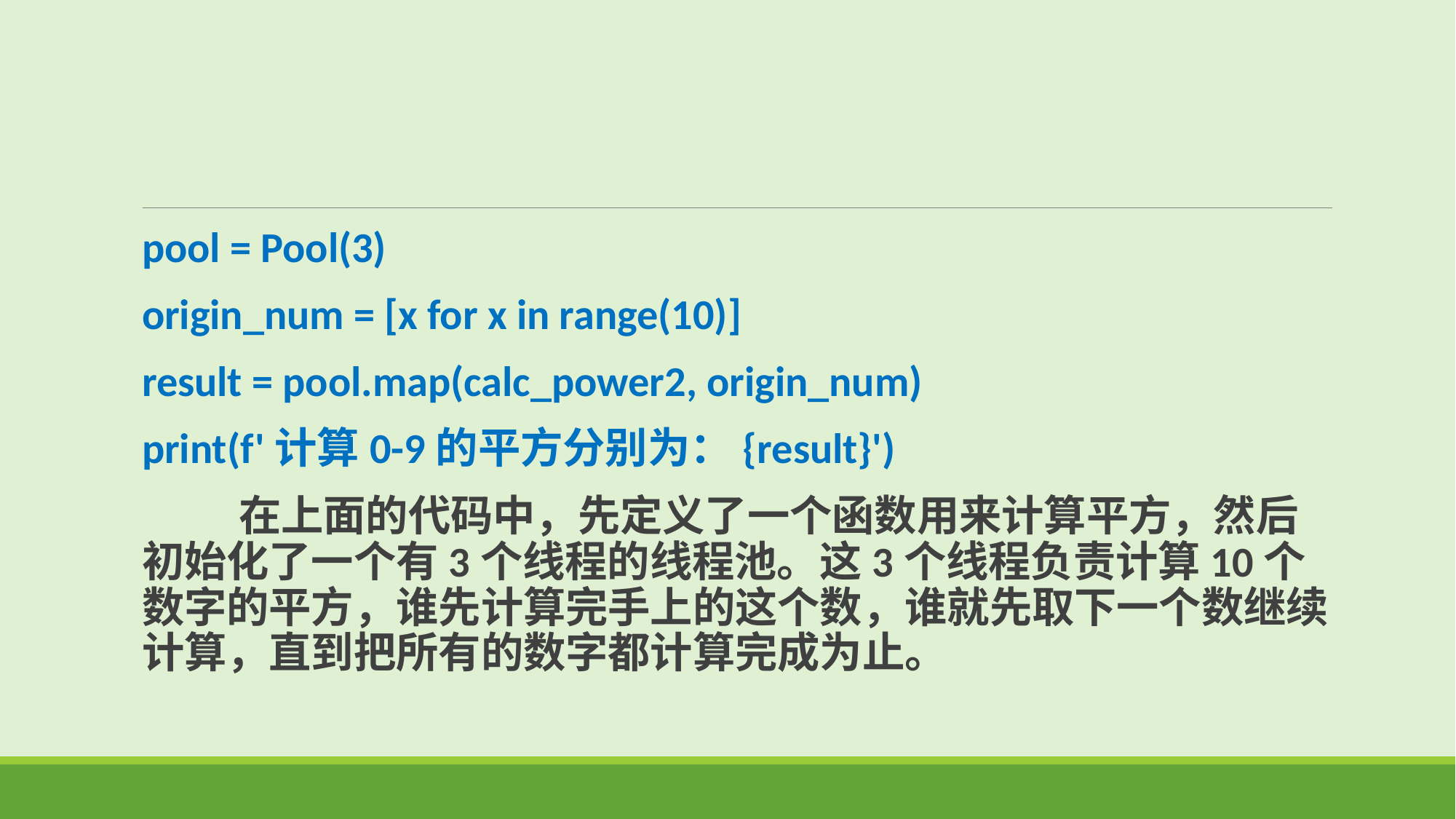

pool = Pool(3)
origin_num = [x for x in range(10)]
result = pool.map(calc_power2, origin_num)
print(f'计算0-9的平方分别为：{result}')
         在上面的代码中，先定义了一个函数用来计算平方，然后初始化了一个有3个线程的线程池。这3个线程负责计算10个数字的平方，谁先计算完手上的这个数，谁就先取下一个数继续计算，直到把所有的数字都计算完成为止。